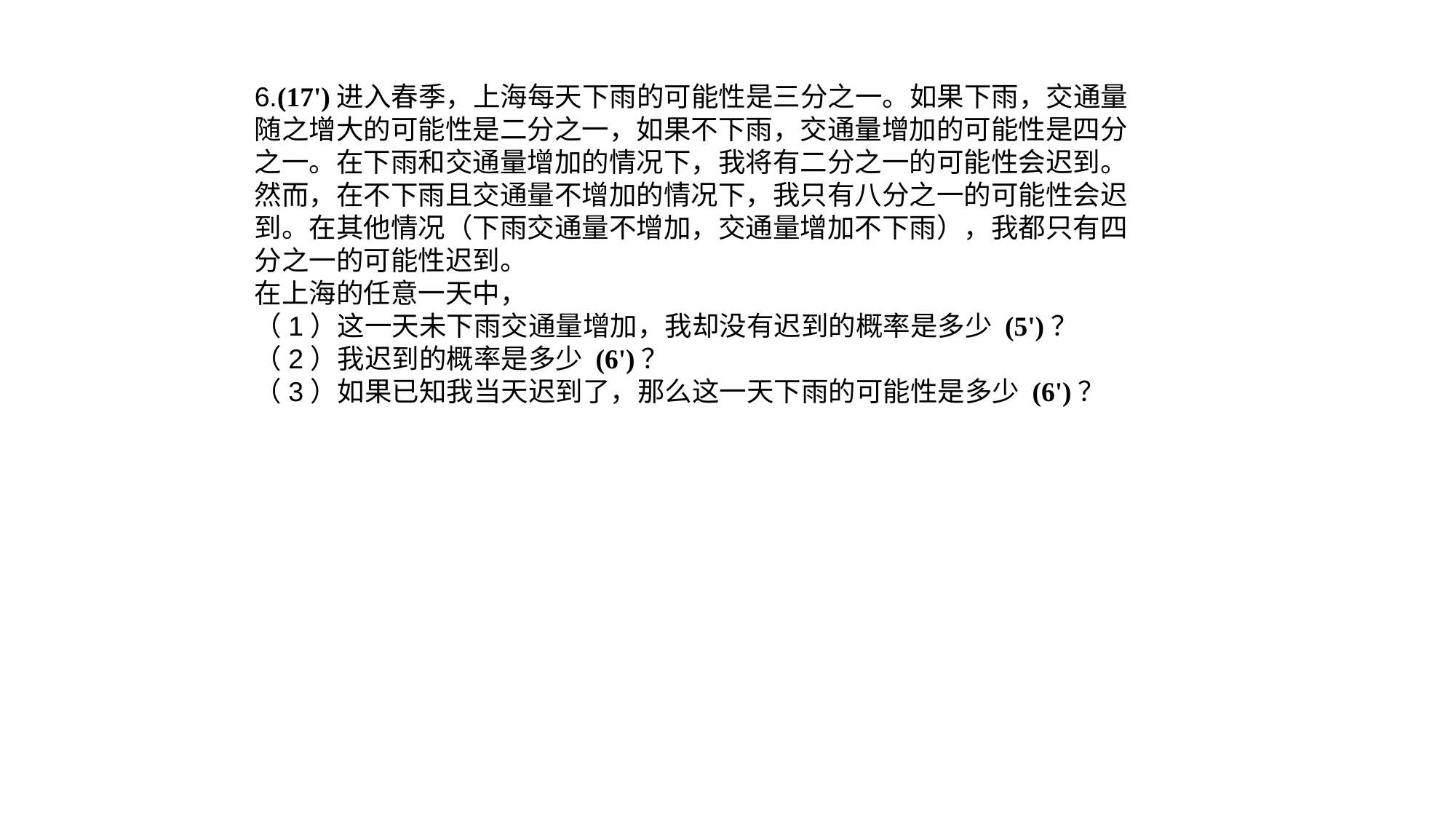

6.(17')进入春季，上海每天下雨的可能性是三分之一。如果下雨，交通量随之增大的可能性是二分之一，如果不下雨，交通量增加的可能性是四分之一。在下雨和交通量增加的情况下，我将有二分之一的可能性会迟到。然而，在不下雨且交通量不增加的情况下，我只有八分之一的可能性会迟到。在其他情况（下雨交通量不增加，交通量增加不下雨），我都只有四分之一的可能性迟到。
在上海的任意一天中，
（1）这一天未下雨交通量增加，我却没有迟到的概率是多少 (5')？
（2）我迟到的概率是多少 (6')？
（3）如果已知我当天迟到了，那么这一天下雨的可能性是多少 (6')？